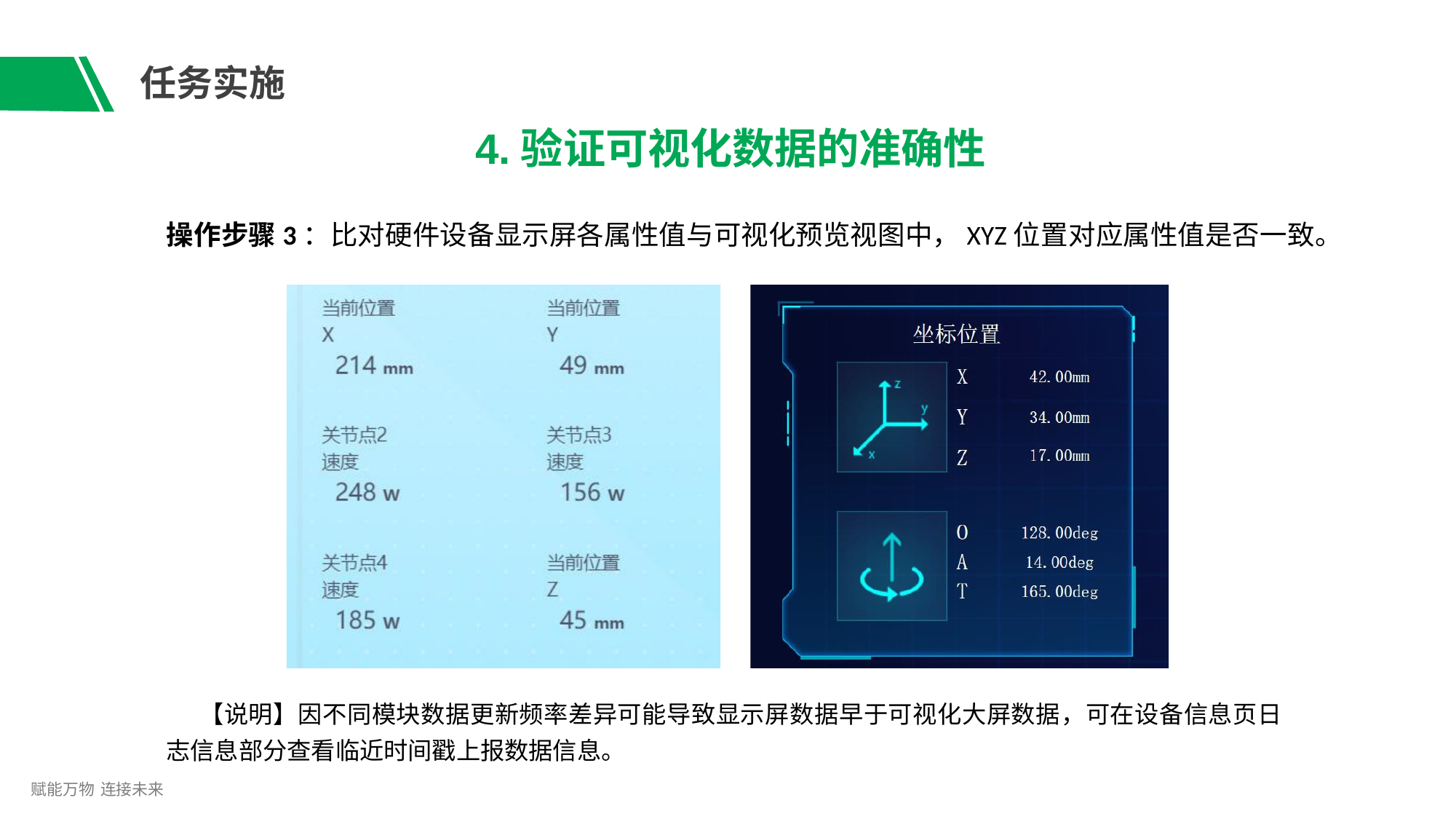

# 任务实施
4.验证可视化数据的准确性
操作步骤3：比对硬件设备显示屏各属性值与可视化预览视图中，XYZ位置对应属性值是否一致。

【说明】因不同模块数据更新频率差异可能导致显示屏数据早于可视化大屏数据，可在设备信息页日 志信息部分查看临近时间戳上报数据信息。
赋能万物 连接未来